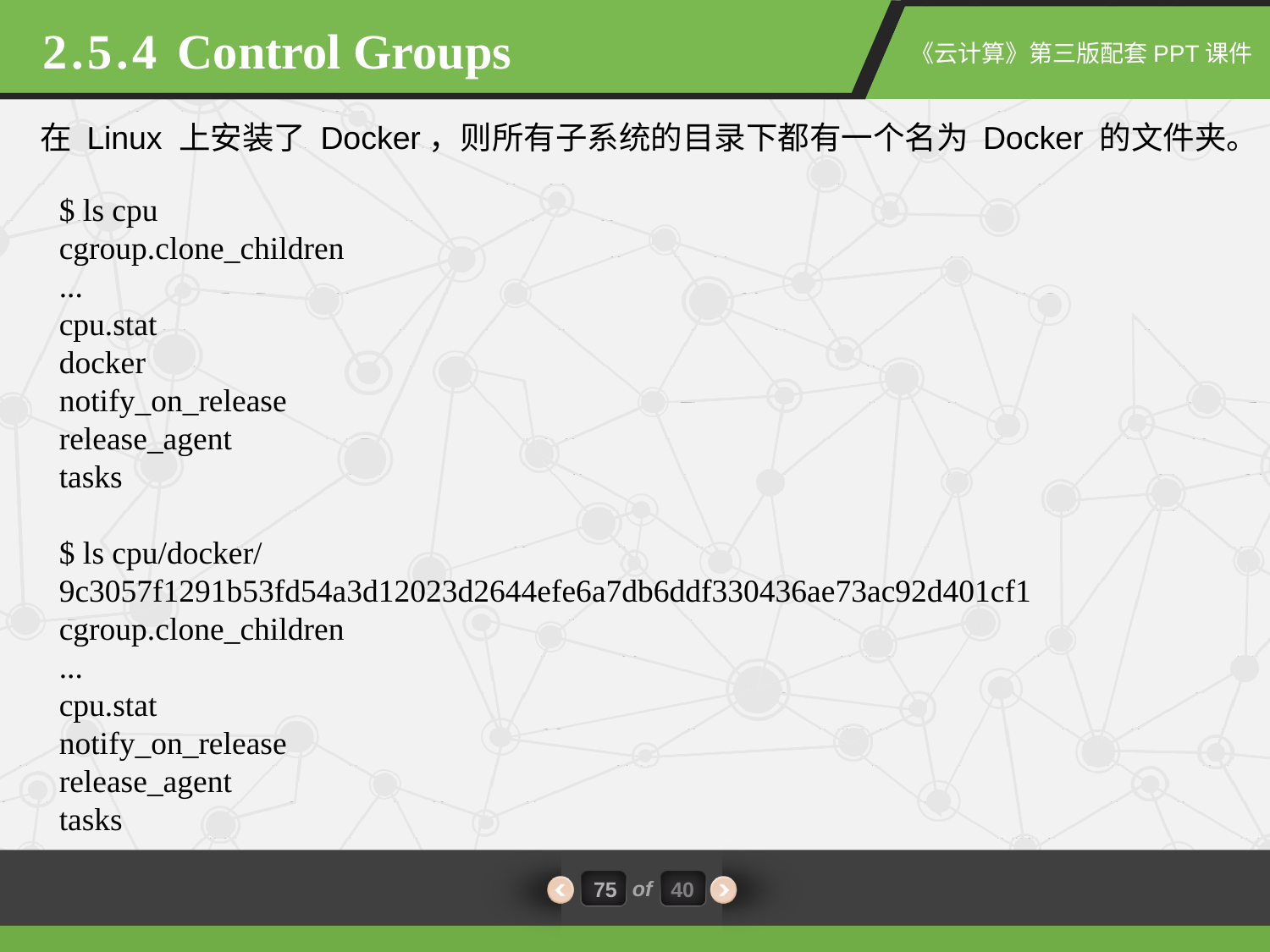

2.5.4 Control Groups
在 Linux 上安装了 Docker，则所有子系统的目录下都有一个名为 Docker 的文件夹。
$ ls cpu
cgroup.clone_children
...
cpu.stat
docker
notify_on_release
release_agent
tasks

$ ls cpu/docker/
9c3057f1291b53fd54a3d12023d2644efe6a7db6ddf330436ae73ac92d401cf1
cgroup.clone_children
...
cpu.stat
notify_on_release
release_agent
tasks
75